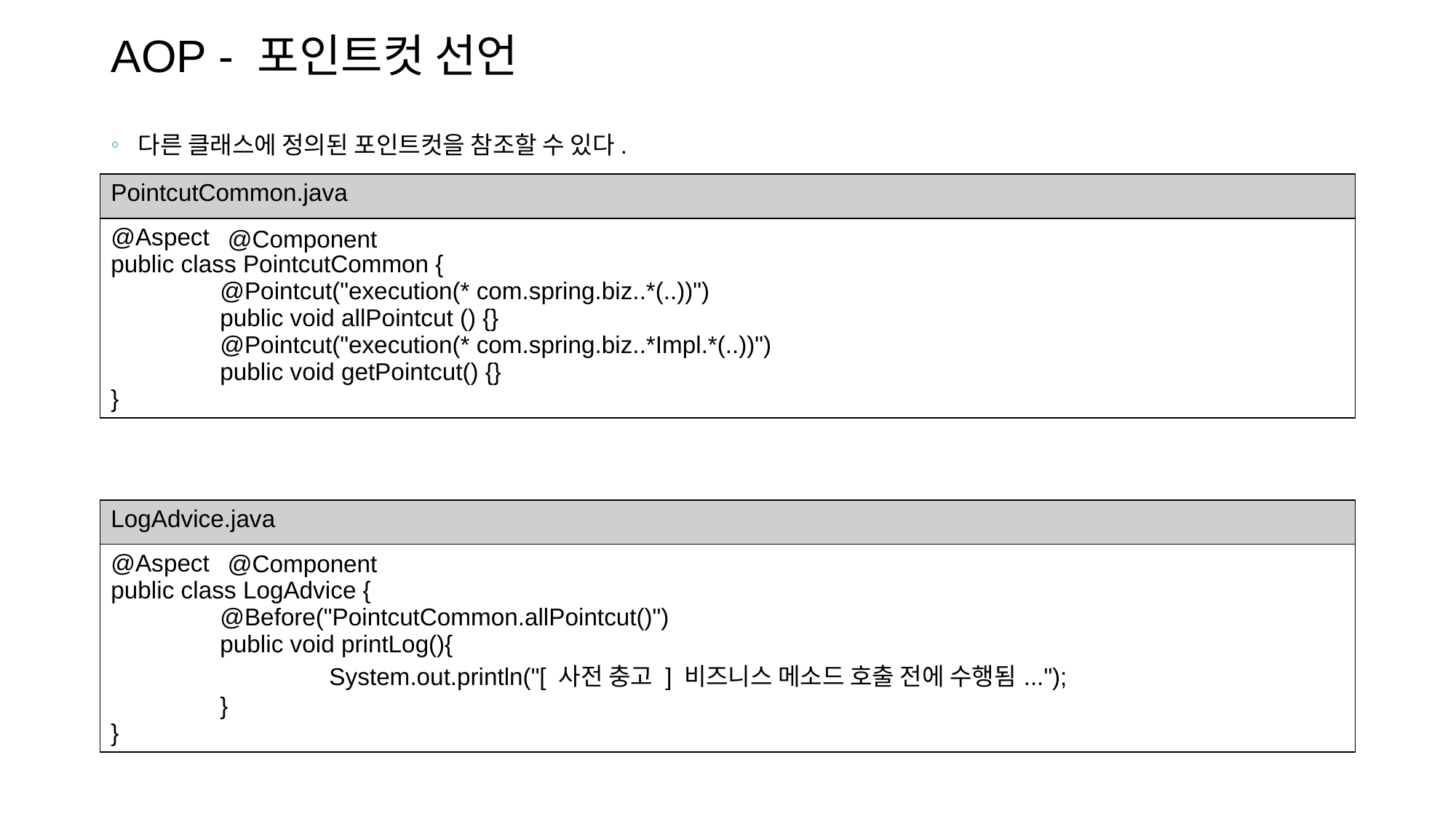

# AOP - 포인트컷 선언
다른 클래스에 정의된 포인트컷을 참조할 수 있다.

| PointcutCommon.java |
| --- |
| @Aspect public class PointcutCommon { @Pointcut("execution(\* com.spring.biz..\*(..))") public void allPointcut () {} @Pointcut("execution(\* com.spring.biz..\*Impl.\*(..))") public void getPointcut() {} } |
@Component
| LogAdvice.java |
| --- |
| @Aspect public class LogAdvice { @Before("PointcutCommon.allPointcut()") public void printLog(){ System.out.println("[ 사전 충고 ] 비즈니스 메소드 호출 전에 수행됨..."); } } |
@Component